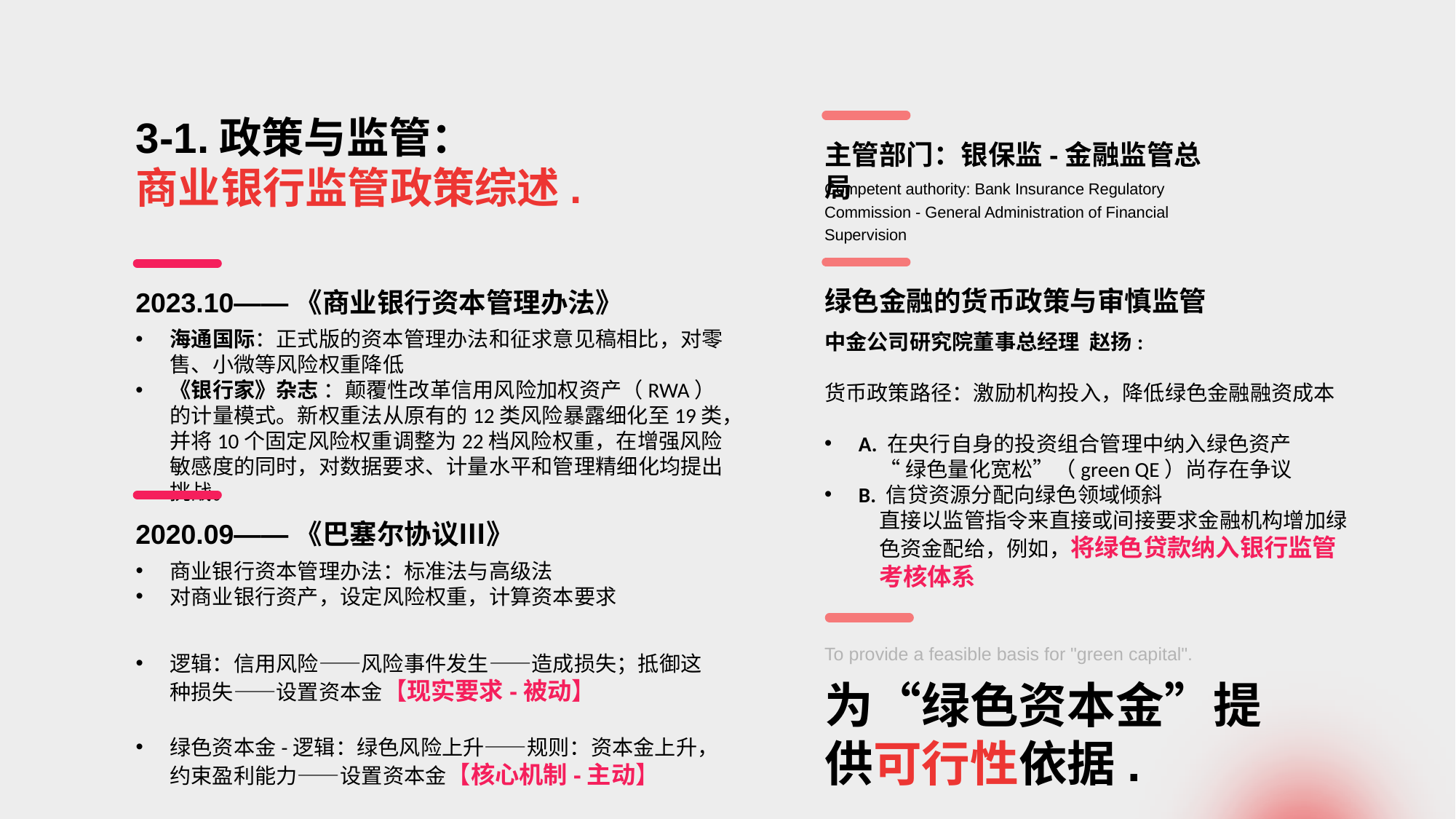

3-1.政策与监管：
商业银行监管政策综述.
主管部门：银保监-金融监管总局
Competent authority: Bank Insurance Regulatory Commission - General Administration of Financial Supervision
绿色金融的货币政策与审慎监管
2023.10——《商业银行资本管理办法》
海通国际：正式版的资本管理办法和征求意见稿相比，对零售、小微等风险权重降低
《银行家》杂志 ：颠覆性改革信用风险加权资产（RWA）的计量模式。新权重法从原有的12类风险暴露细化至19类，并将10个固定风险权重调整为22档风险权重，在增强风险敏感度的同时，对数据要求、计量水平和管理精细化均提出挑战。

中金公司研究院董事总经理  赵扬:

货币政策路径：激励机构投入，降低绿色金融融资成本

A. 在央行自身的投资组合管理中纳入绿色资产
“绿色量化宽松”（green QE）尚存在争议
B. 信贷资源分配向绿色领域倾斜
直接以监管指令来直接或间接要求金融机构增加绿色资金配给，例如，将绿色贷款纳入银行监管考核体系
2020.09——《巴塞尔协议Ⅲ》
商业银行资本管理办法：标准法与高级法
对商业银行资产，设定风险权重，计算资本要求

逻辑：信用风险——风险事件发生——造成损失；抵御这种损失——设置资本金【现实要求-被动】

绿色资本金-逻辑：绿色风险上升——规则：资本金上升，约束盈利能力——设置资本金【核心机制-主动】
To provide a feasible basis for "green capital".
为“绿色资本金”提供可行性依据.